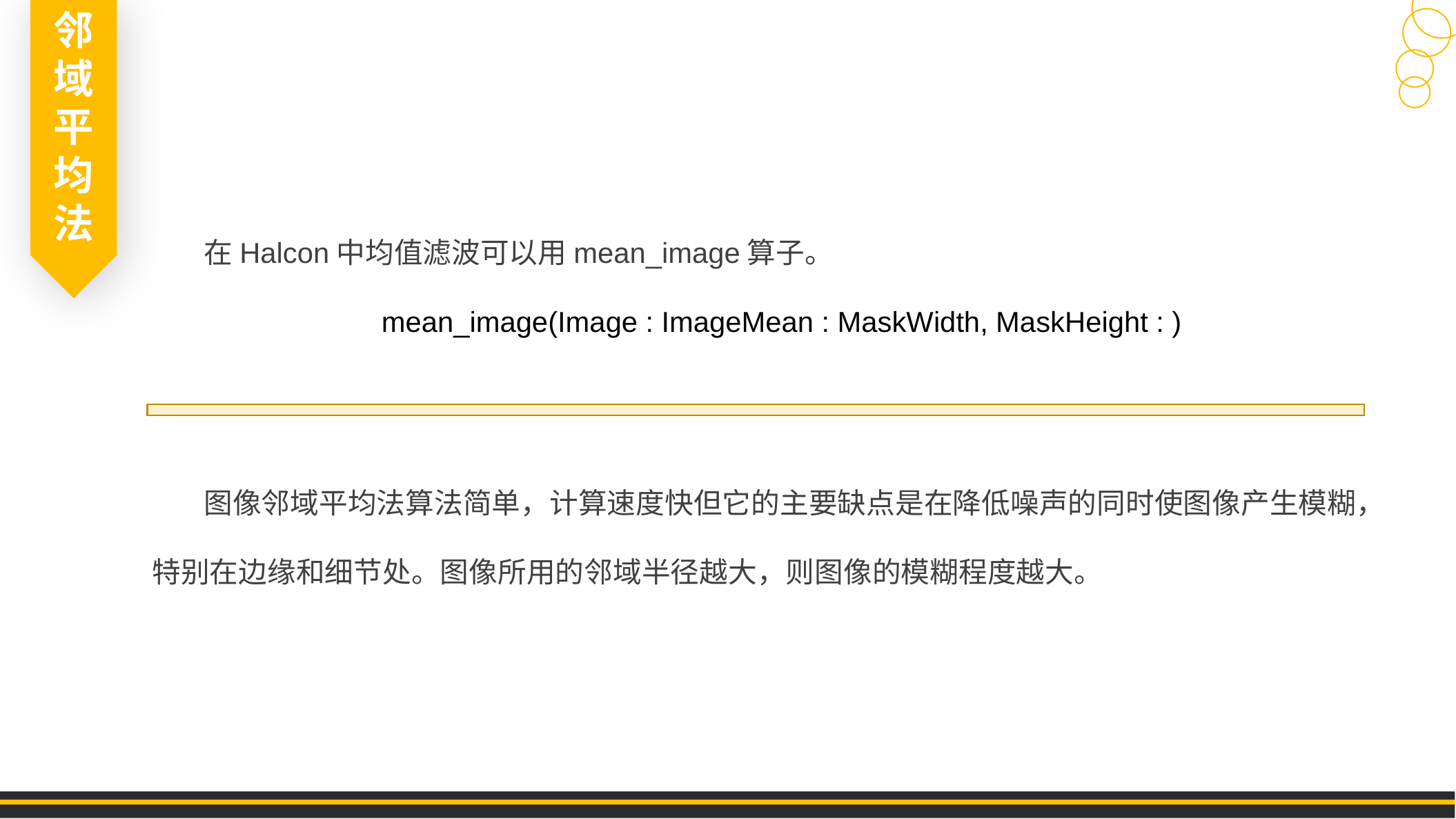

邻域平均法

2
·
直
图
修
正
法

在Halcon中均值滤波可以用mean_image算子。
mean_image(Image : ImageMean : MaskWidth, MaskHeight : )

图像邻域平均法算法简单，计算速度快但它的主要缺点是在降低噪声的同时使图像产生模糊，特别在边缘和细节处。图像所用的邻域半径越大，则图像的模糊程度越大。